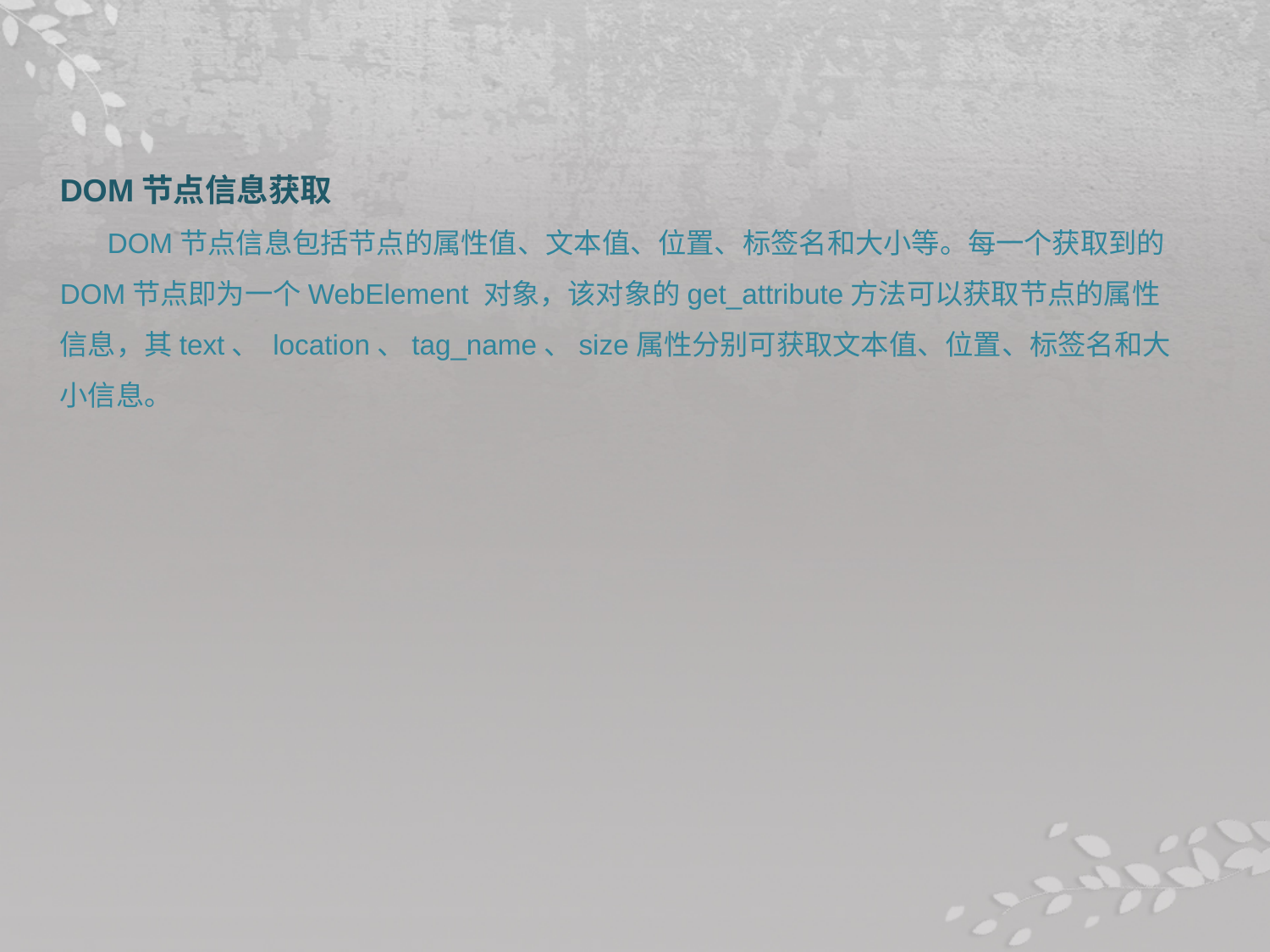

DOM节点信息获取
DOM节点信息包括节点的属性值、文本值、位置、标签名和大小等。每一个获取到的DOM节点即为一个WebElement 对象，该对象的get_attribute方法可以获取节点的属性信息，其text、 location、tag_name、size属性分别可获取文本值、位置、标签名和大小信息。